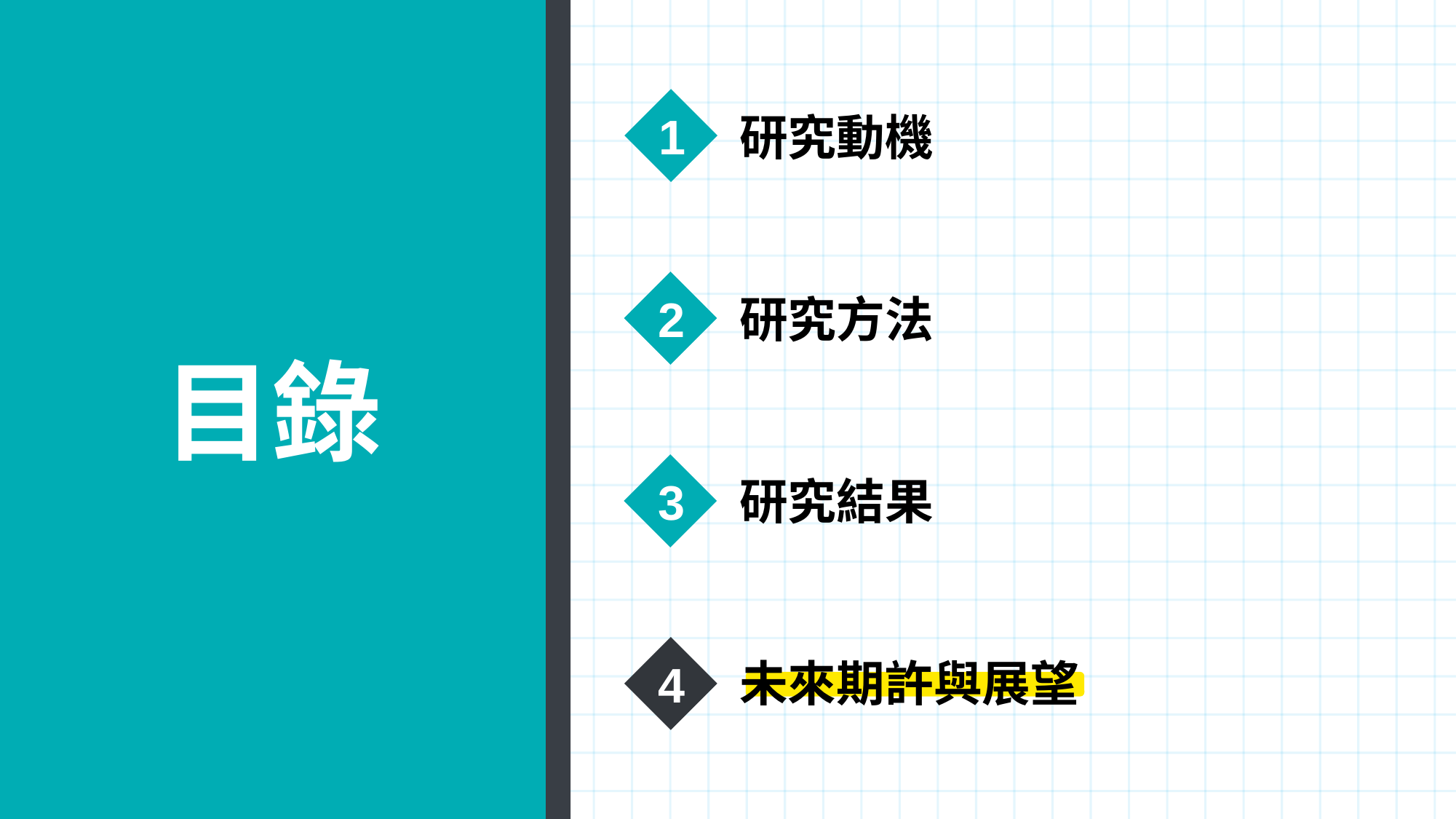

1
研究動機
2
研究方法
目錄
3
研究結果
4
未來期許與展望